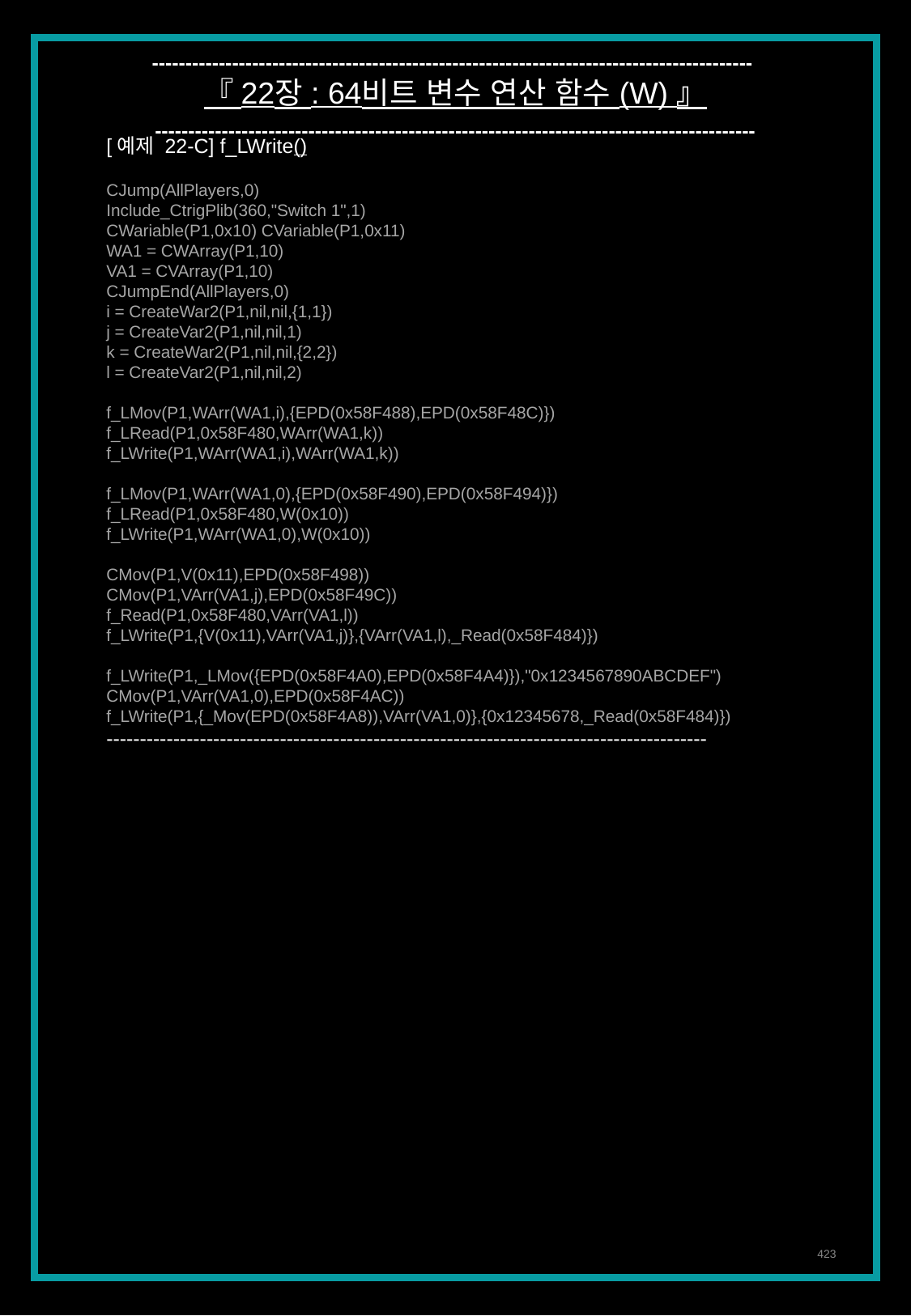

------------------------------------------------------------------------------------------
『 22장 : 64비트 변수 연산 함수 (W) 』
------------------------------------------------------------------------------------------
[예제 22-C] f_LWrite()

CJump(AllPlayers,0)
Include_CtrigPlib(360,"Switch 1",1)
CWariable(P1,0x10) CVariable(P1,0x11)
WA1 = CWArray(P1,10)
VA1 = CVArray(P1,10)
CJumpEnd(AllPlayers,0)
i = CreateWar2(P1,nil,nil,{1,1})
j = CreateVar2(P1,nil,nil,1)
k = CreateWar2(P1,nil,nil,{2,2})
l = CreateVar2(P1,nil,nil,2)

f_LMov(P1,WArr(WA1,i),{EPD(0x58F488),EPD(0x58F48C)})
f_LRead(P1,0x58F480,WArr(WA1,k))
f_LWrite(P1,WArr(WA1,i),WArr(WA1,k))

f_LMov(P1,WArr(WA1,0),{EPD(0x58F490),EPD(0x58F494)})
f_LRead(P1,0x58F480,W(0x10))
f_LWrite(P1,WArr(WA1,0),W(0x10))

CMov(P1,V(0x11),EPD(0x58F498))
CMov(P1,VArr(VA1,j),EPD(0x58F49C))
f_Read(P1,0x58F480,VArr(VA1,l))
f_LWrite(P1,{V(0x11),VArr(VA1,j)},{VArr(VA1,l),_Read(0x58F484)})

f_LWrite(P1,_LMov({EPD(0x58F4A0),EPD(0x58F4A4)}),"0x1234567890ABCDEF")
CMov(P1,VArr(VA1,0),EPD(0x58F4AC))
f_LWrite(P1,{_Mov(EPD(0x58F4A8)),VArr(VA1,0)},{0x12345678,_Read(0x58F484)})
------------------------------------------------------------------------------------------
423